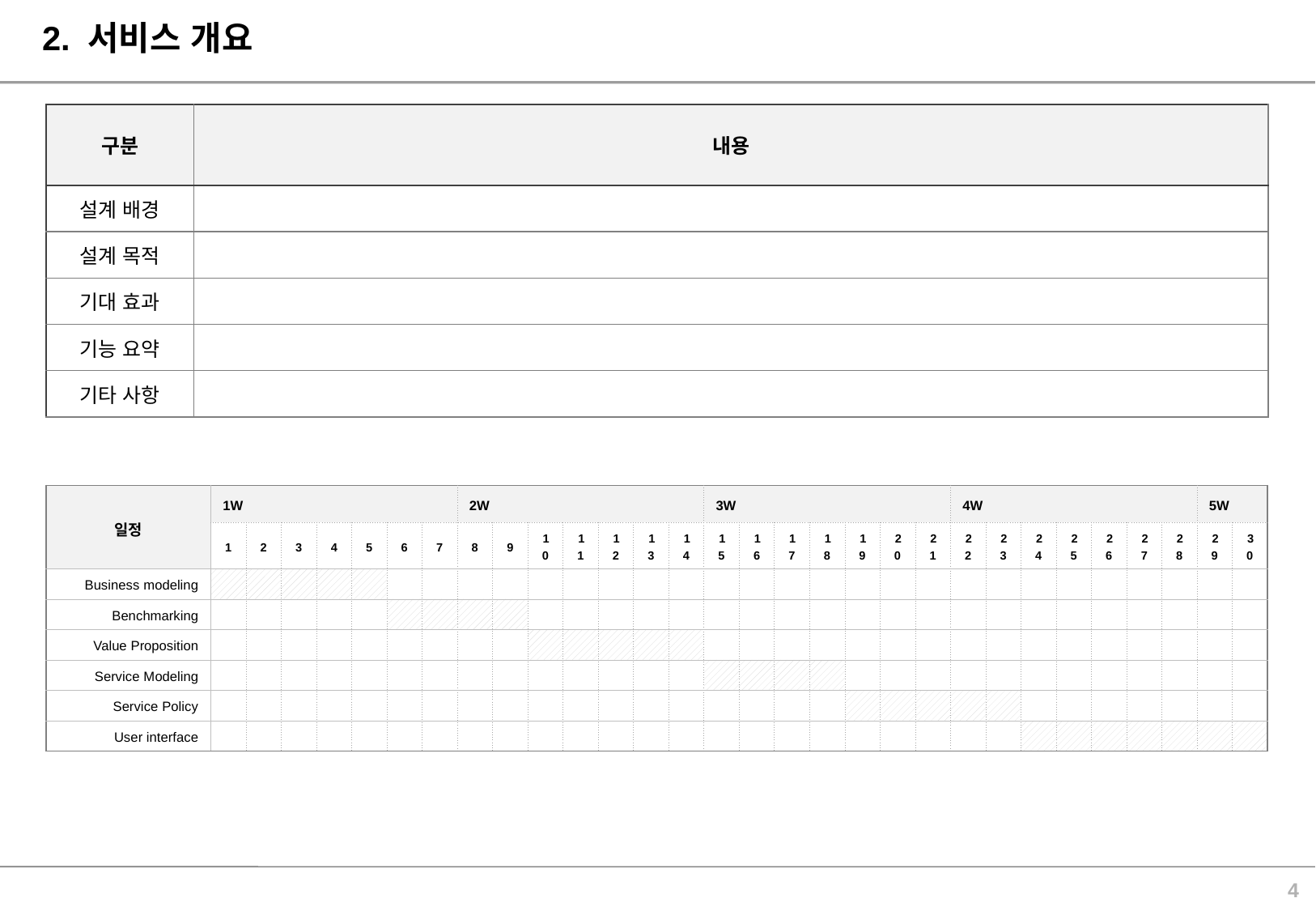

# 2. 서비스 개요
| 구분 | 내용 |
| --- | --- |
| 설계 배경 |  |
| 설계 목적 |  |
| 기대 효과 |  |
| 기능 요약 |  |
| 기타 사항 |  |
| 일정 | 1W |  |  |  |  |  |  | 2W |  |  |  |  |  |  | 3W |  |  |  |  |  |  | 4W |  |  |  |  |  |  | 5W |  |
| --- | --- | --- | --- | --- | --- | --- | --- | --- | --- | --- | --- | --- | --- | --- | --- | --- | --- | --- | --- | --- | --- | --- | --- | --- | --- | --- | --- | --- | --- | --- |
|  | 1 | 2 | 3 | 4 | 5 | 6 | 7 | 8 | 9 | 10 | 11 | 12 | 13 | 14 | 15 | 16 | 17 | 18 | 19 | 20 | 21 | 22 | 23 | 24 | 25 | 26 | 27 | 28 | 29 | 30 |
| Business modeling |  |  |  |  |  |  |  |  |  |  |  |  |  |  |  |  |  |  |  |  |  |  |  |  |  |  |  |  |  |  |
| Benchmarking |  |  |  |  |  |  |  |  |  |  |  |  |  |  |  |  |  |  |  |  |  |  |  |  |  |  |  |  |  |  |
| Value Proposition |  |  |  |  |  |  |  |  |  |  |  |  |  |  |  |  |  |  |  |  |  |  |  |  |  |  |  |  |  |  |
| Service Modeling |  |  |  |  |  |  |  |  |  |  |  |  |  |  |  |  |  |  |  |  |  |  |  |  |  |  |  |  |  |  |
| Service Policy |  |  |  |  |  |  |  |  |  |  |  |  |  |  |  |  |  |  |  |  |  |  |  |  |  |  |  |  |  |  |
| User interface |  |  |  |  |  |  |  |  |  |  |  |  |  |  |  |  |  |  |  |  |  |  |  |  |  |  |  |  |  |  |
4